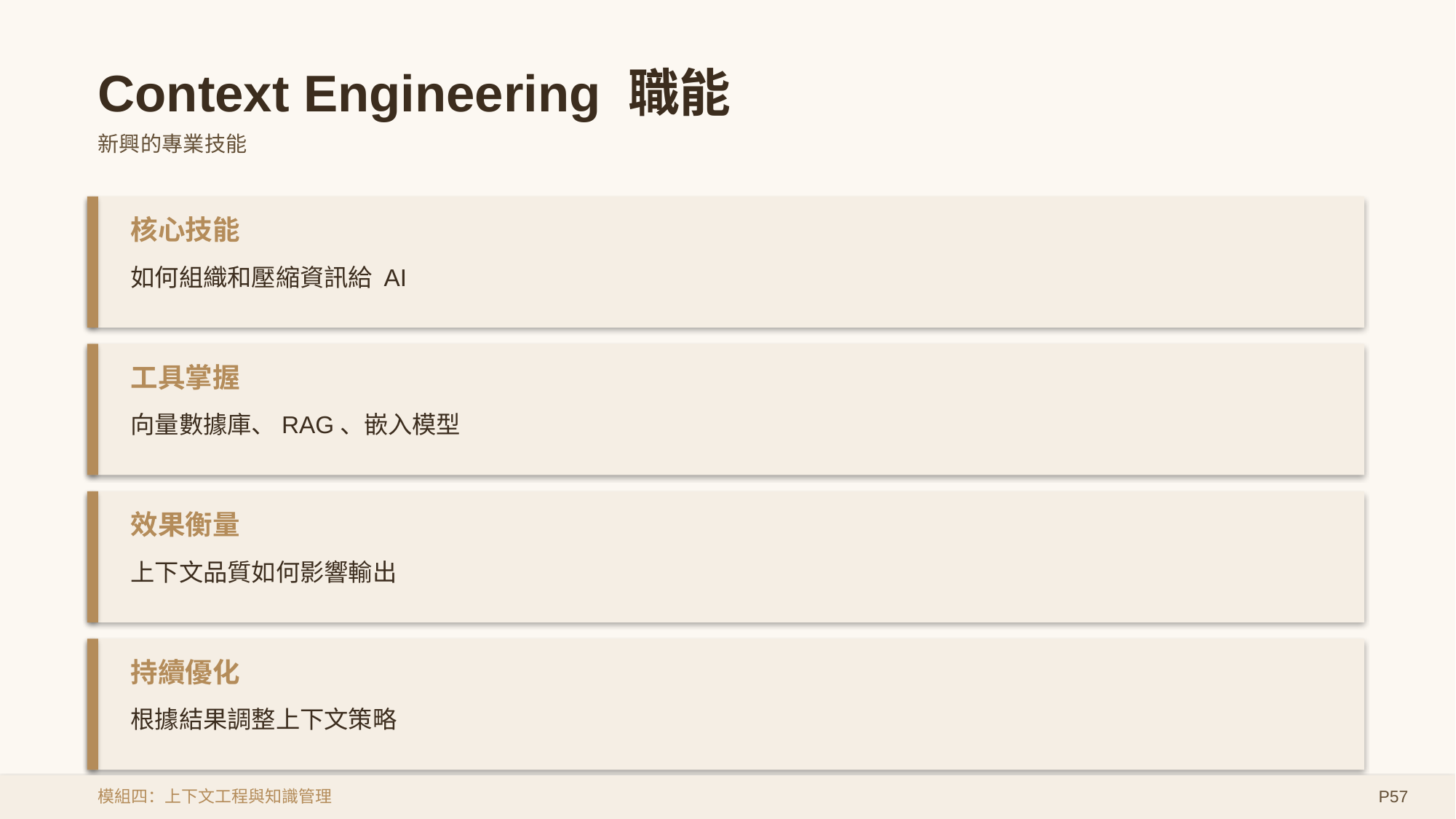

Context Engineering 職能
新興的專業技能

核心技能
如何組織和壓縮資訊給 AI

工具掌握
向量數據庫、RAG、嵌入模型

效果衡量
上下文品質如何影響輸出

持續優化
根據結果調整上下文策略

模組四：上下文工程與知識管理
P57